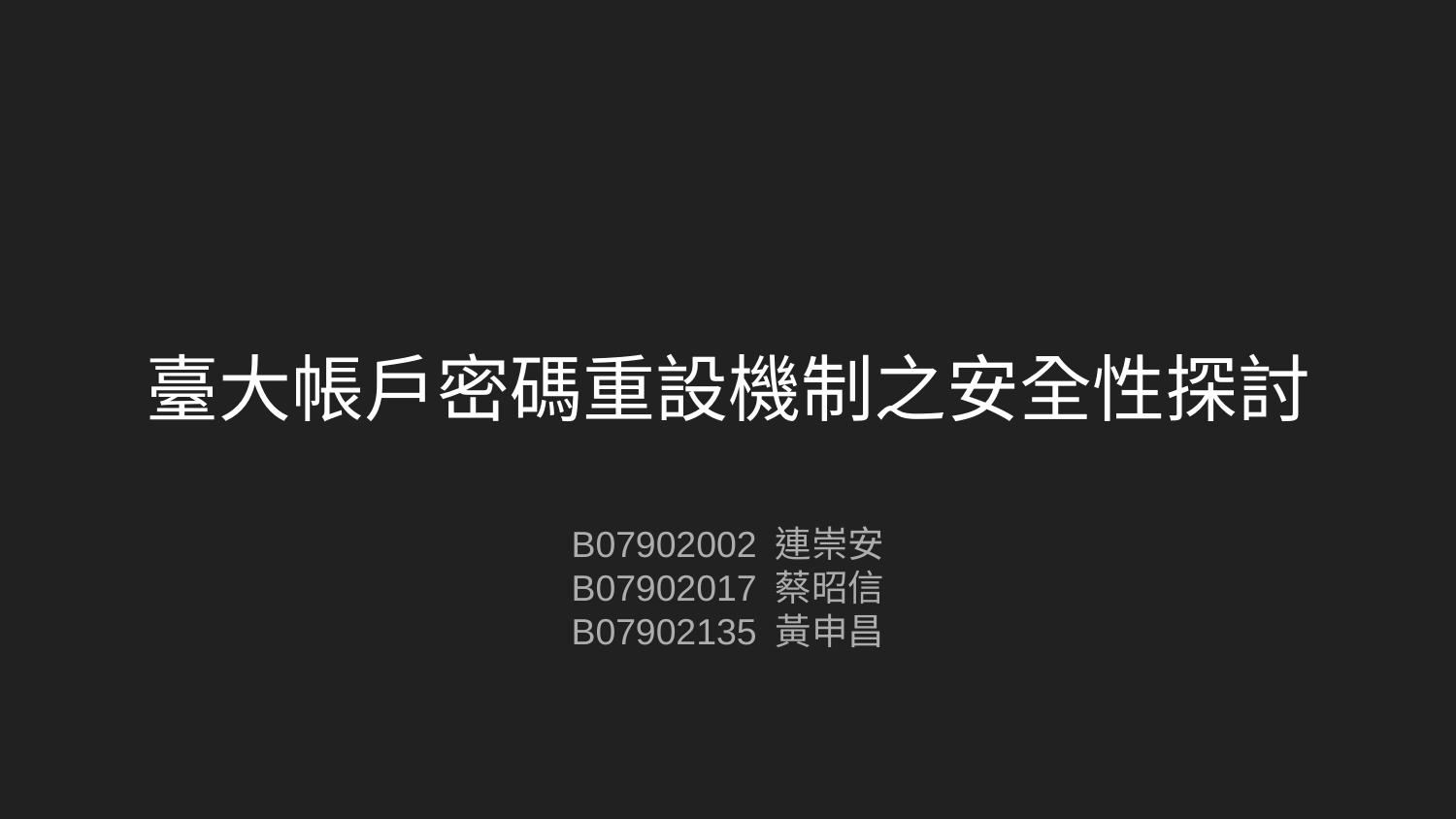

# 臺大帳戶密碼重設機制之安全性探討
B07902002 連崇安
B07902017 蔡昭信
B07902135 黃申昌